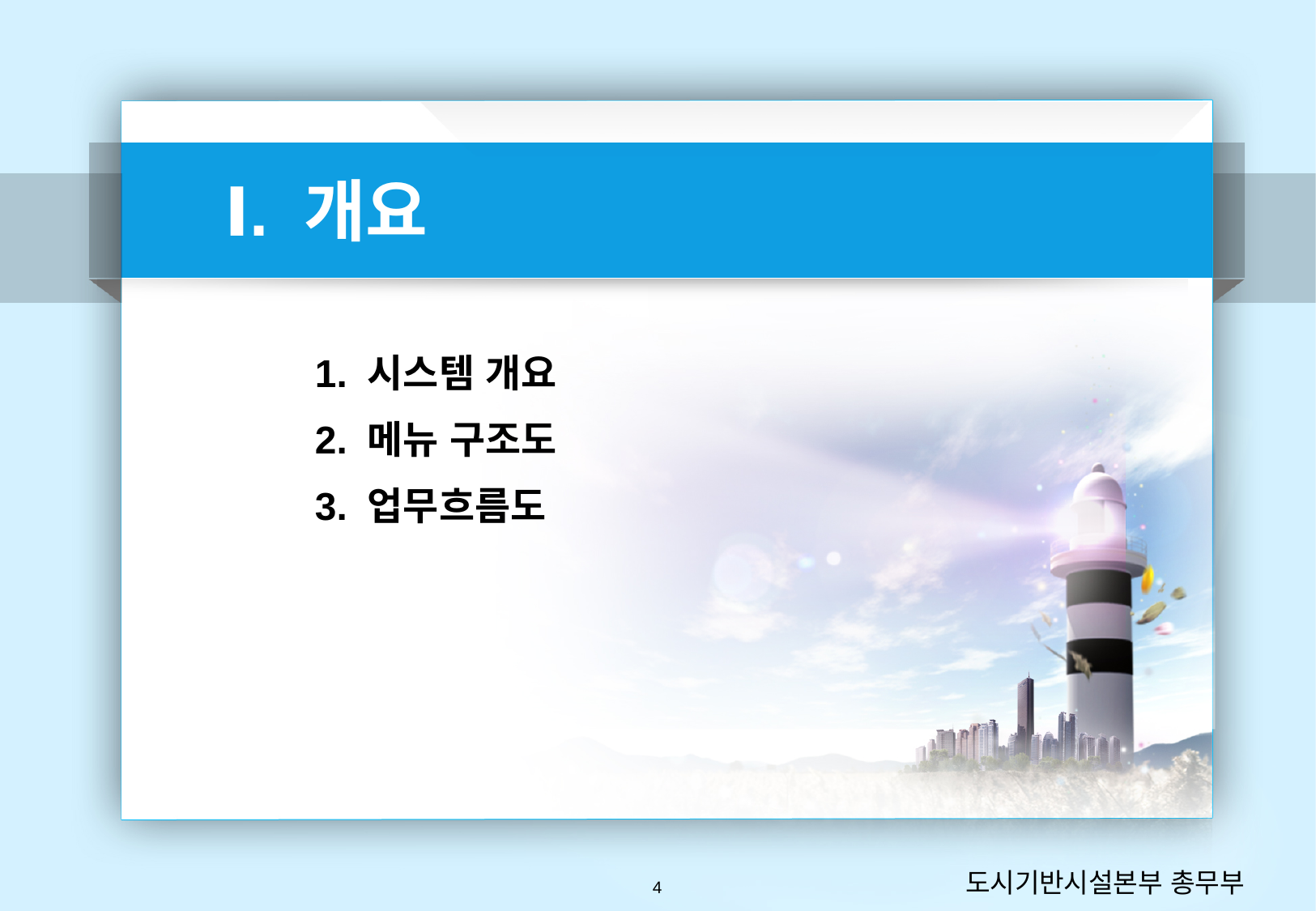

Ⅰ. 개요
1. 시스템 개요
2. 메뉴 구조도
3. 업무흐름도